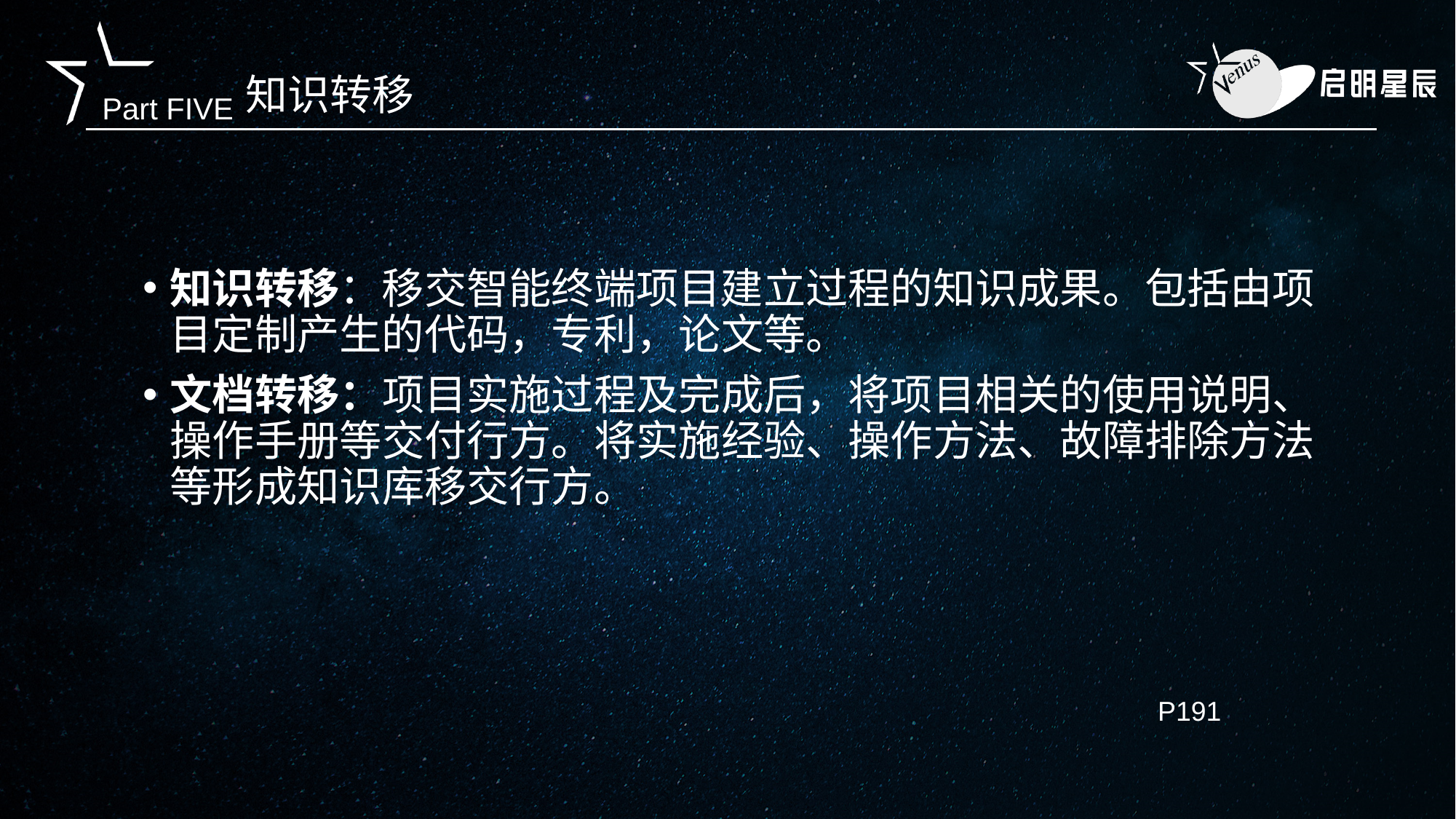

# 知识转移
知识转移：移交智能终端项目建立过程的知识成果。包括由项目定制产生的代码，专利，论文等。
文档转移：项目实施过程及完成后，将项目相关的使用说明、操作手册等交付行方。将实施经验、操作方法、故障排除方法等形成知识库移交行方。
P191